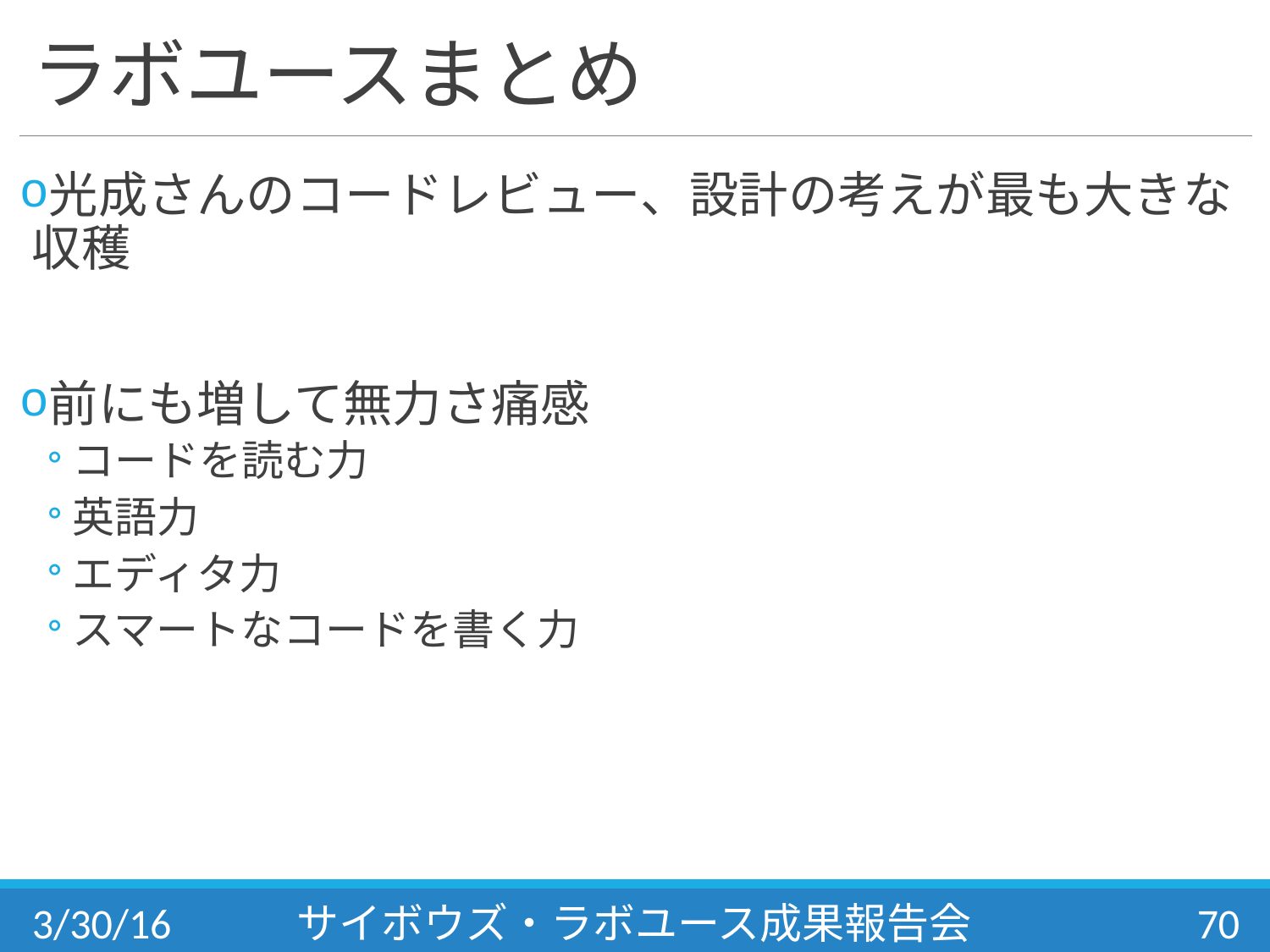

# ラボユースまとめ
光成さんのコードレビュー、設計の考えが最も大きな収穫

前にも増して無力さ痛感
コードを読む力
英語力
エディタ力
スマートなコードを書く力
3/30/16
サイボウズ・ラボユース成果報告会
70